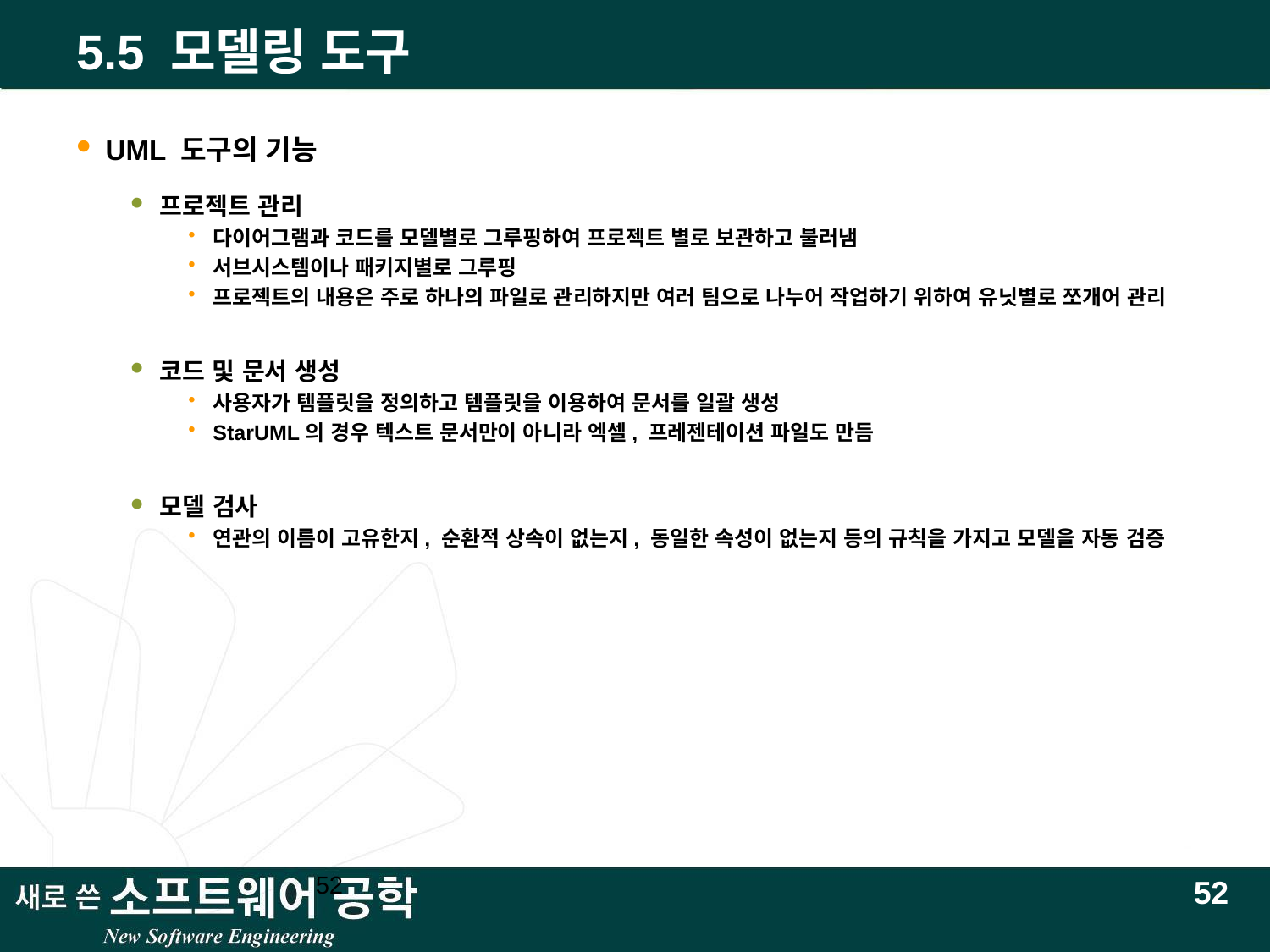

# 5.5 모델링 도구
UML 도구의 기능

프로젝트 관리
다이어그램과 코드를 모델별로 그루핑하여 프로젝트 별로 보관하고 불러냄
서브시스템이나 패키지별로 그루핑
프로젝트의 내용은 주로 하나의 파일로 관리하지만 여러 팀으로 나누어 작업하기 위하여 유닛별로 쪼개어 관리

코드 및 문서 생성
사용자가 템플릿을 정의하고 템플릿을 이용하여 문서를 일괄 생성
StarUML의 경우 텍스트 문서만이 아니라 엑셀, 프레젠테이션 파일도 만듬

모델 검사
연관의 이름이 고유한지, 순환적 상속이 없는지, 동일한 속성이 없는지 등의 규칙을 가지고 모델을 자동 검증
52